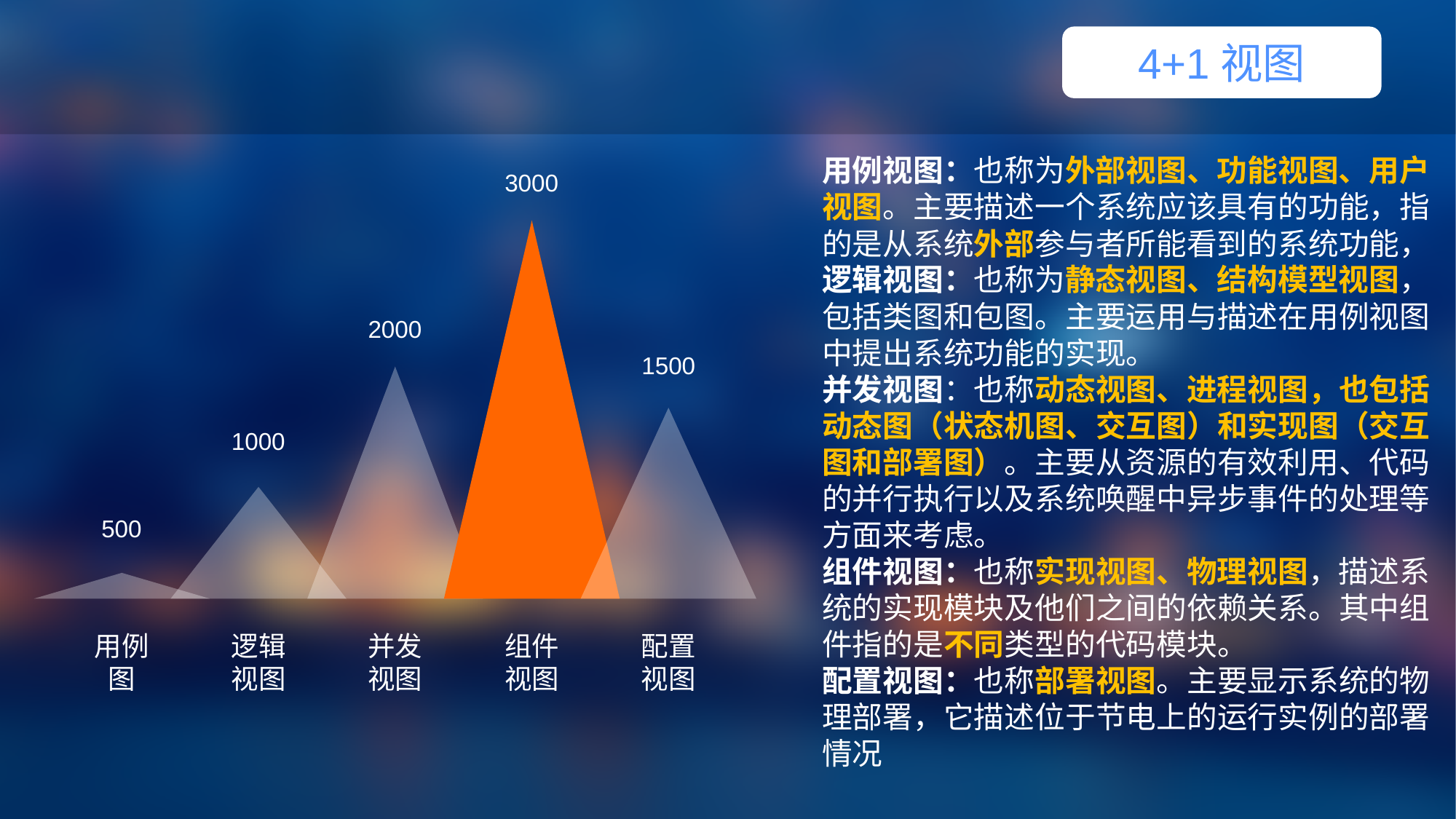

4+1视图
用例视图：也称为外部视图、功能视图、用户视图。主要描述一个系统应该具有的功能，指的是从系统外部参与者所能看到的系统功能，
逻辑视图：也称为静态视图、结构模型视图，包括类图和包图。主要运用与描述在用例视图中提出系统功能的实现。
并发视图：也称动态视图、进程视图，也包括动态图（状态机图、交互图）和实现图（交互图和部署图）。主要从资源的有效利用、代码的并行执行以及系统唤醒中异步事件的处理等方面来考虑。
组件视图：也称实现视图、物理视图，描述系统的实现模块及他们之间的依赖关系。其中组件指的是不同类型的代码模块。
配置视图：也称部署视图。主要显示系统的物理部署，它描述位于节电上的运行实例的部署情况
3000

1
                     点击添加标题
2000
1500

1000

500

用例图
逻辑视图
并发视图
组件视图
配置视图